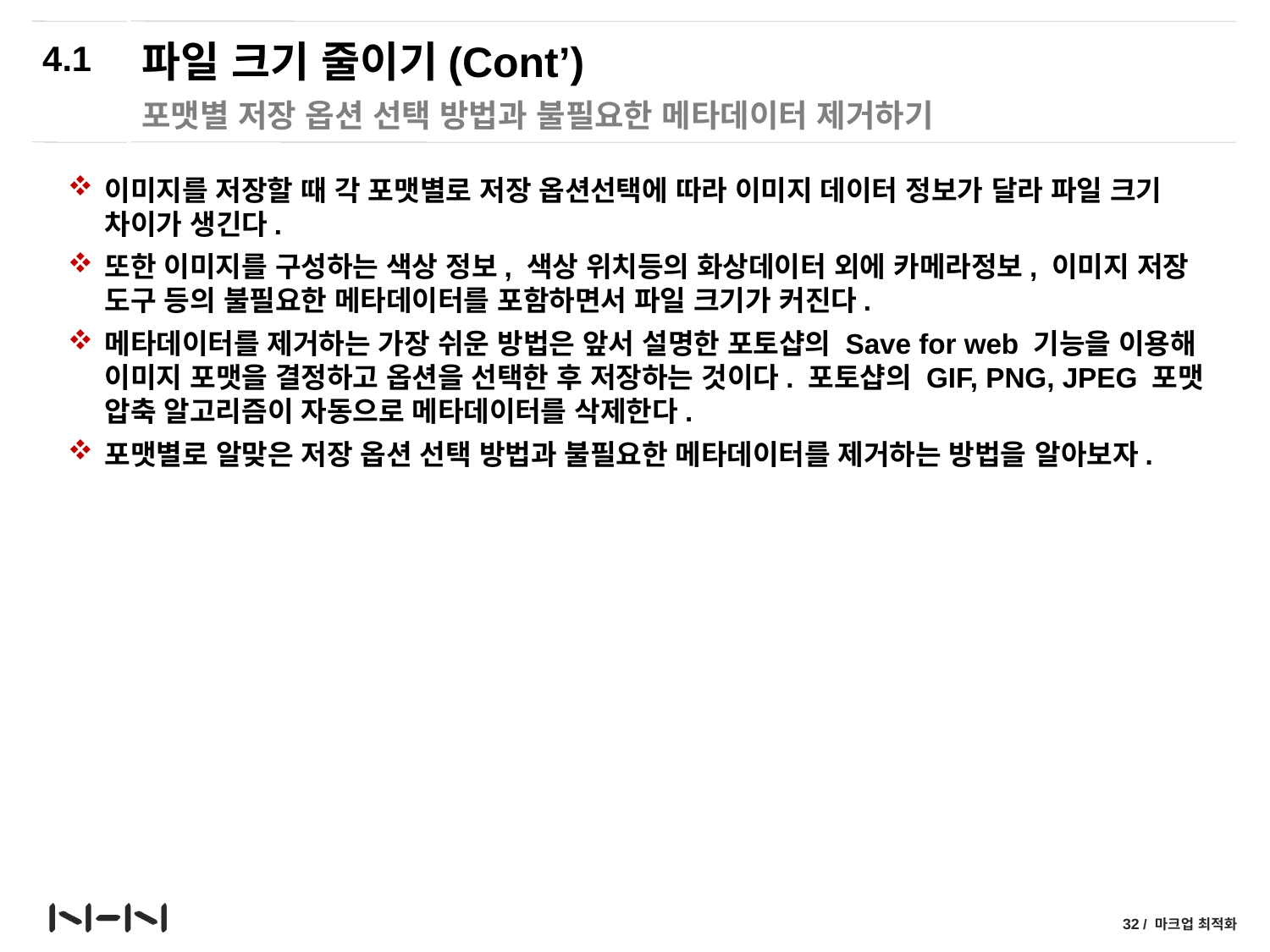

4.1
# 파일 크기 줄이기(Cont’)
포맷별 저장 옵션 선택 방법과 불필요한 메타데이터 제거하기
이미지를 저장할 때 각 포맷별로 저장 옵션선택에 따라 이미지 데이터 정보가 달라 파일 크기 차이가 생긴다.
또한 이미지를 구성하는 색상 정보, 색상 위치등의 화상데이터 외에 카메라정보, 이미지 저장 도구 등의 불필요한 메타데이터를 포함하면서 파일 크기가 커진다.
메타데이터를 제거하는 가장 쉬운 방법은 앞서 설명한 포토샵의 Save for web 기능을 이용해 이미지 포맷을 결정하고 옵션을 선택한 후 저장하는 것이다. 포토샵의 GIF, PNG, JPEG 포맷 압축 알고리즘이 자동으로 메타데이터를 삭제한다.
포맷별로 알맞은 저장 옵션 선택 방법과 불필요한 메타데이터를 제거하는 방법을 알아보자.